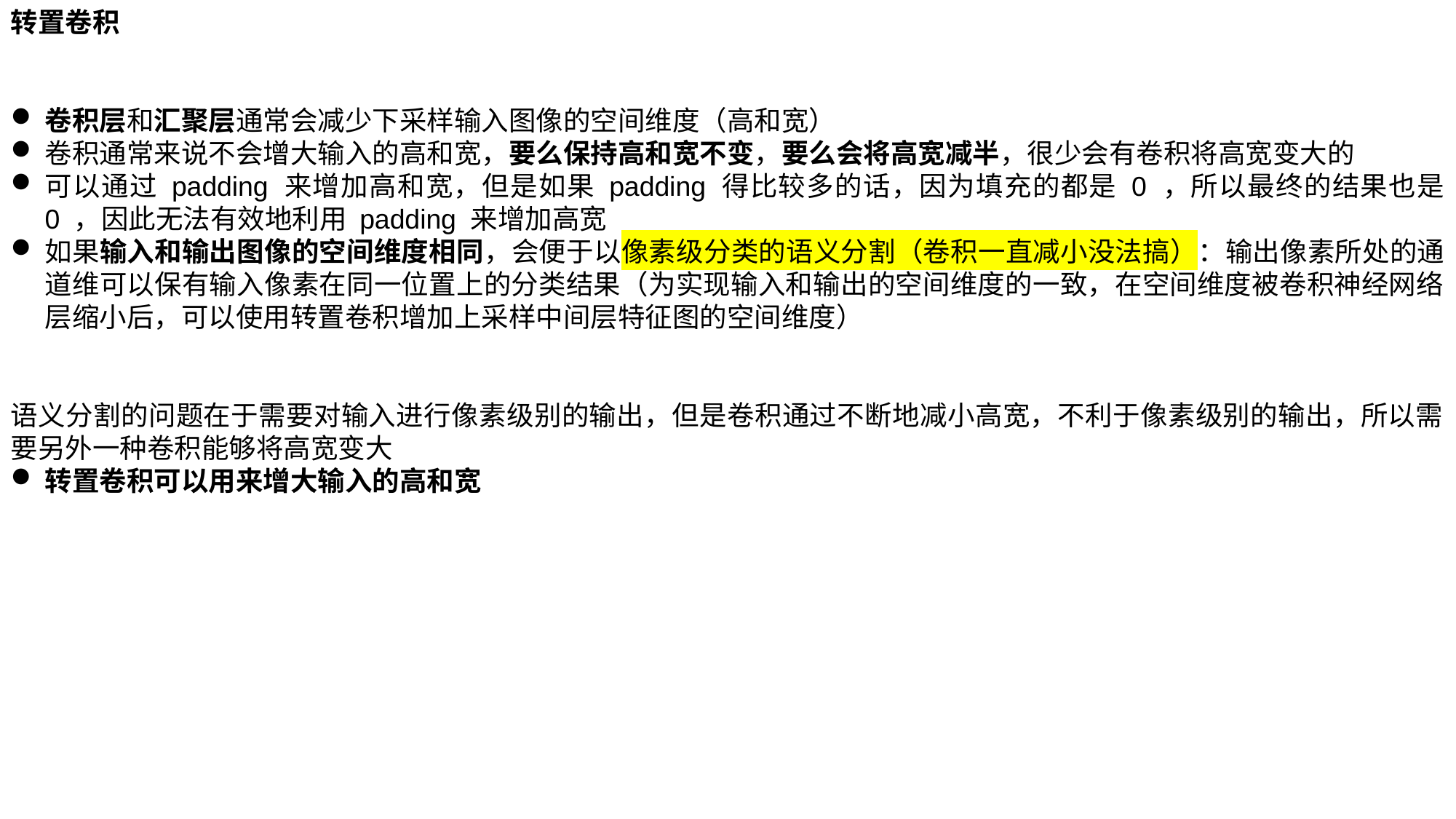

转置卷积

卷积层和汇聚层通常会减少下采样输入图像的空间维度（高和宽）
卷积通常来说不会增大输入的高和宽，要么保持高和宽不变，要么会将高宽减半，很少会有卷积将高宽变大的
可以通过 padding 来增加高和宽，但是如果 padding 得比较多的话，因为填充的都是 0 ，所以最终的结果也是 0 ，因此无法有效地利用 padding 来增加高宽
如果输入和输出图像的空间维度相同，会便于以像素级分类的语义分割（卷积一直减小没法搞）：输出像素所处的通道维可以保有输入像素在同一位置上的分类结果（为实现输入和输出的空间维度的一致，在空间维度被卷积神经网络层缩小后，可以使用转置卷积增加上采样中间层特征图的空间维度）

语义分割的问题在于需要对输入进行像素级别的输出，但是卷积通过不断地减小高宽，不利于像素级别的输出，所以需要另外一种卷积能够将高宽变大
转置卷积可以用来增大输入的高和宽